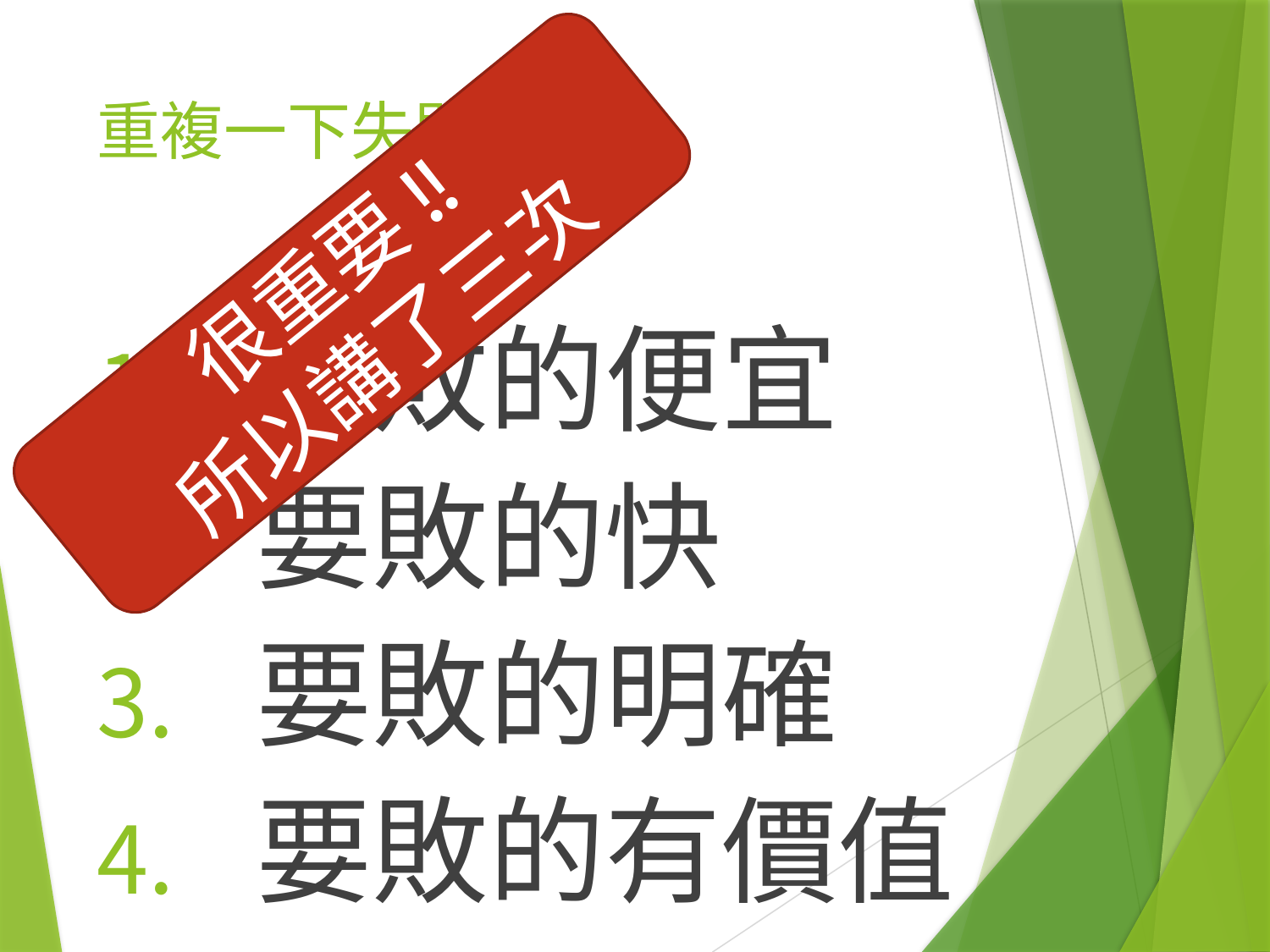

# 重複一下失敗的要點
很重要!!
所以講了三次
要敗的便宜
要敗的快
要敗的明確
要敗的有價值